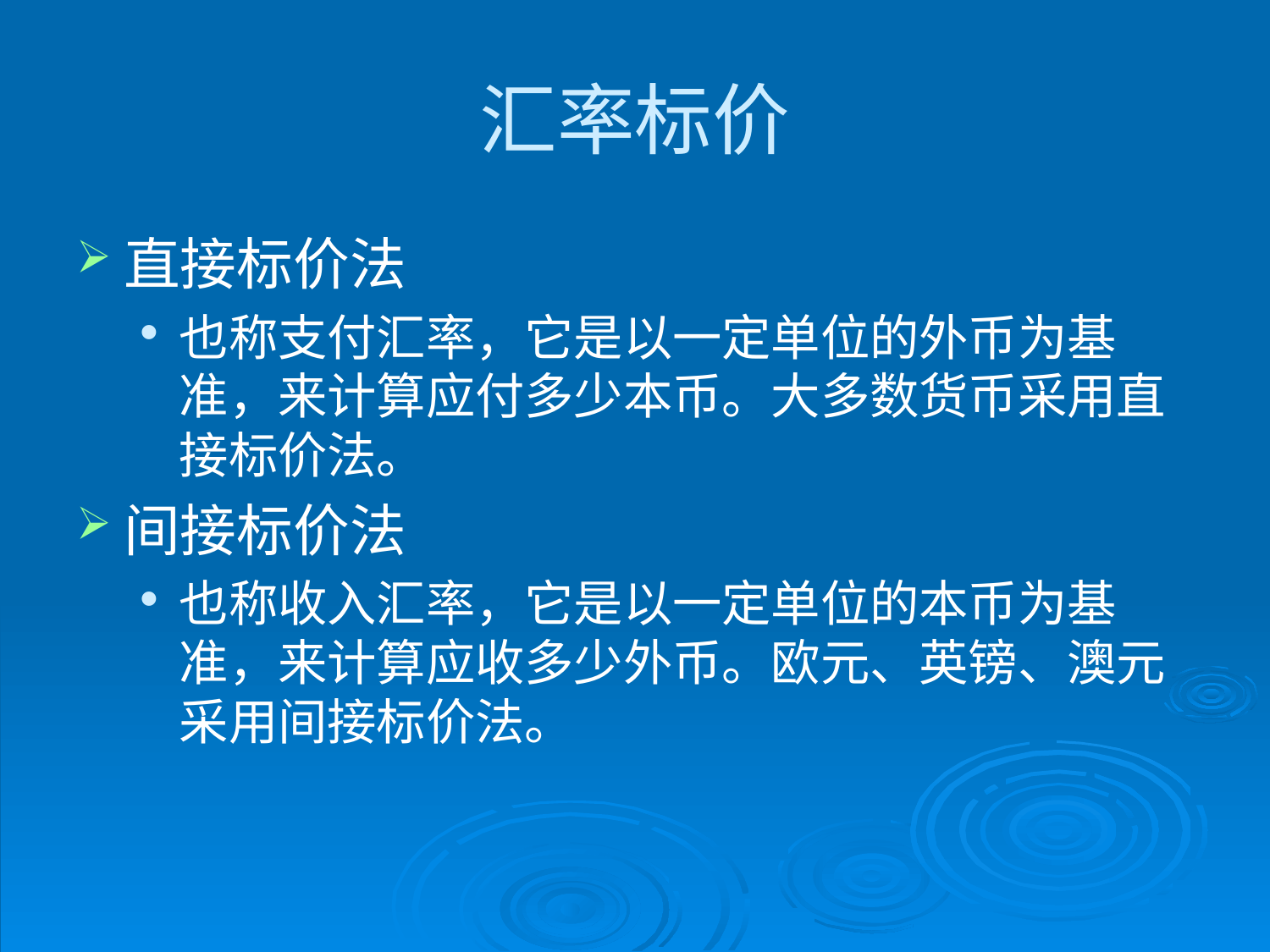

# 汇率标价
直接标价法
也称支付汇率，它是以一定单位的外币为基准，来计算应付多少本币。大多数货币采用直接标价法。
间接标价法
也称收入汇率，它是以一定单位的本币为基准，来计算应收多少外币。欧元、英镑、澳元采用间接标价法。